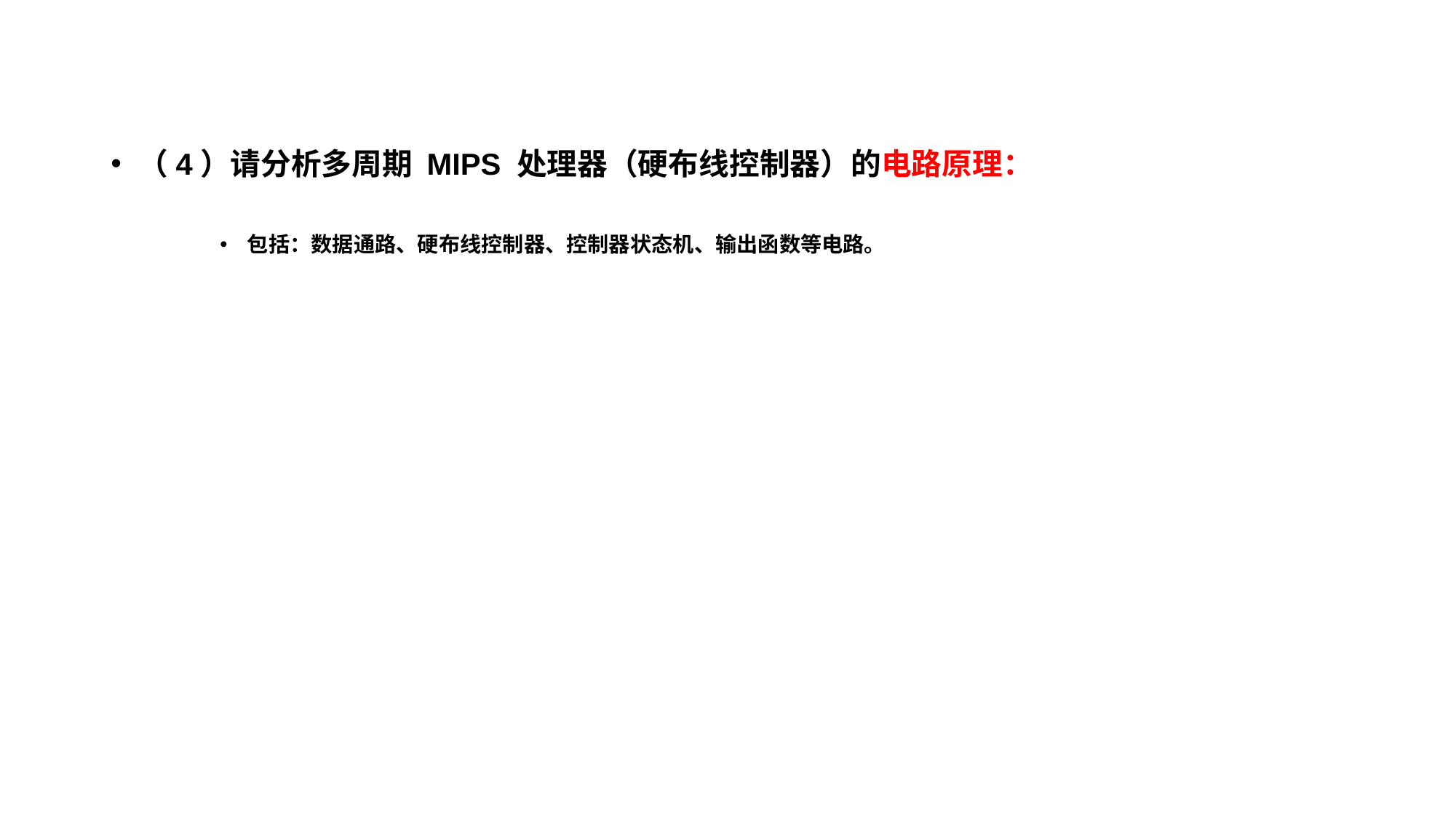

（4）请分析多周期 MIPS 处理器（硬布线控制器）的电路原理：

包括：数据通路、硬布线控制器、控制器状态机、输出函数等电路。